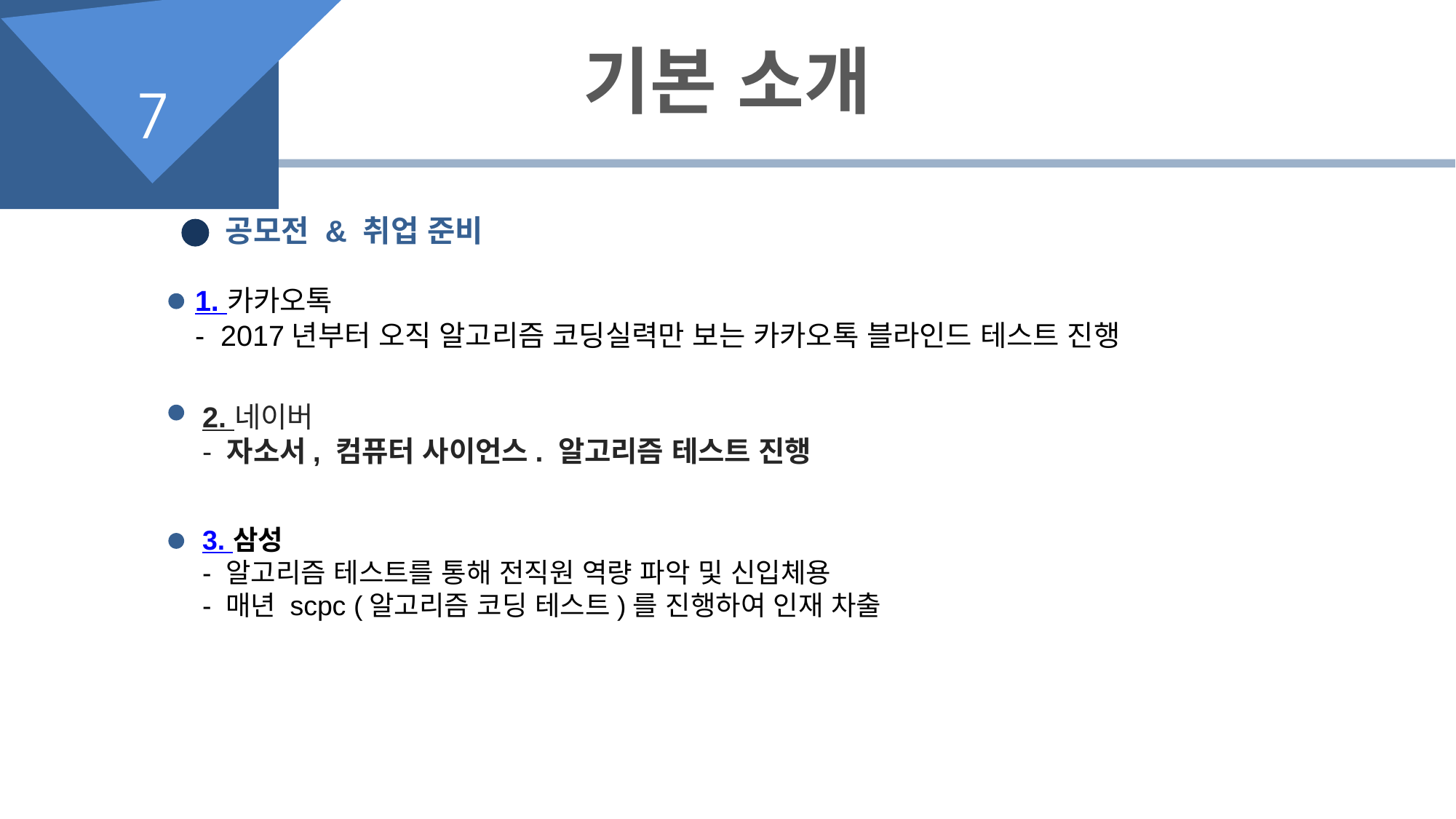

기본 소개
7

공모전 & 취업 준비

1. 카카오톡
-  2017년부터 오직 알고리즘 코딩실력만 보는 카카오톡 블라인드 테스트 진행

2. 네이버
- 자소서, 컴퓨터 사이언스. 알고리즘 테스트 진행

3. 삼성
- 알고리즘 테스트를 통해 전직원 역량 파악 및 신입체용
- 매년 scpc (알고리즘 코딩 테스트)를 진행하여 인재 차출